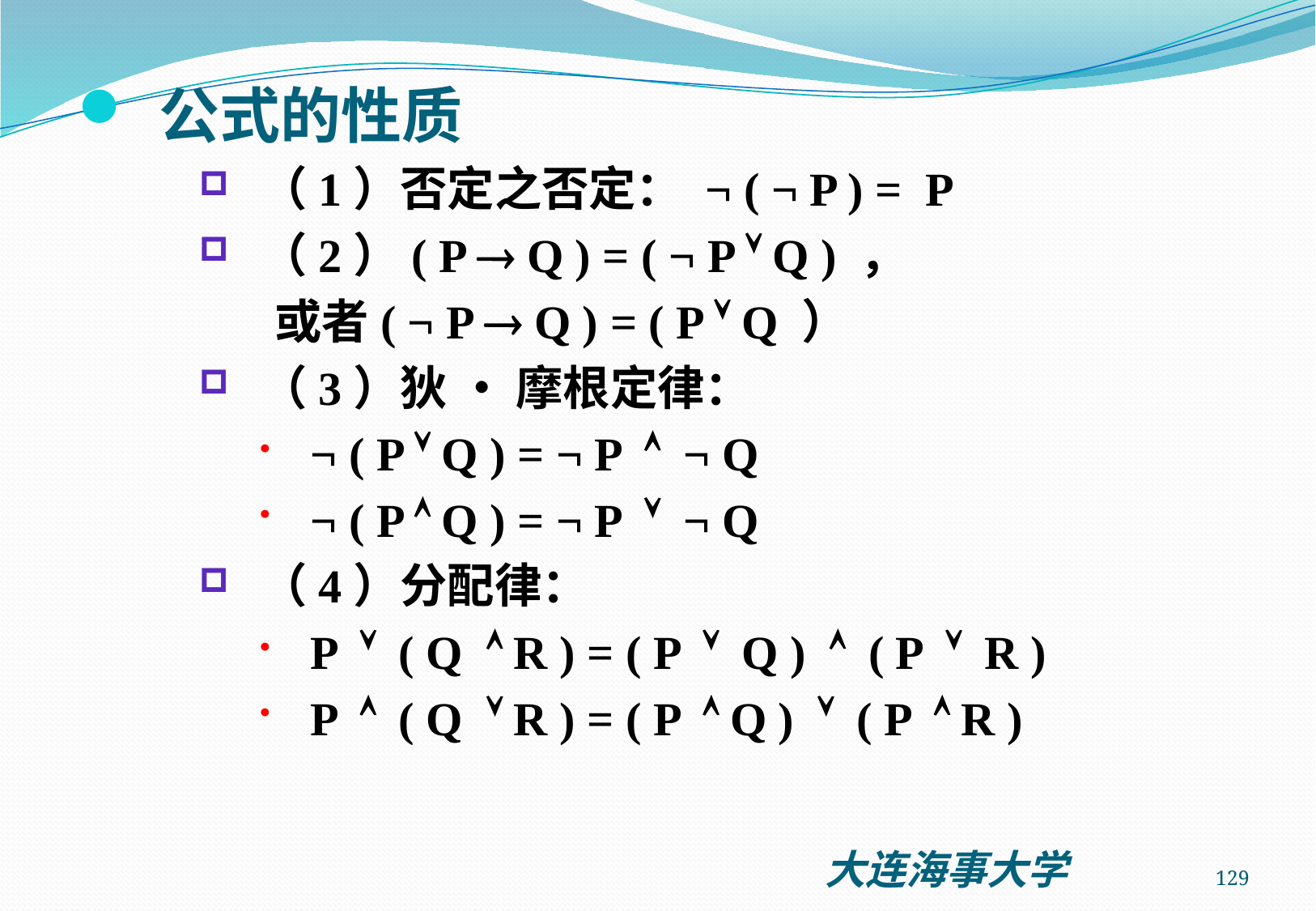

公式的性质
（1）否定之否定： ¬ ( ¬ P ) =  P
（2）( P → Q ) = ( ¬ P ∨ Q ) ，
      或者( ¬ P → Q ) = ( P ∨ Q ）
（3）狄 • 摩根定律：
¬ ( P ∨ Q ) = ¬ P  ∧  ¬ Q
¬ ( P ∧ Q ) = ¬ P  ∨  ¬ Q
（4）分配律：
P  ∨  ( Q  ∧ R ) = ( P  ∨  Q )  ∧  ( P  ∨  R )
P  ∧  ( Q  ∨ R ) = ( P  ∧ Q )  ∨  ( P  ∧ R )
129